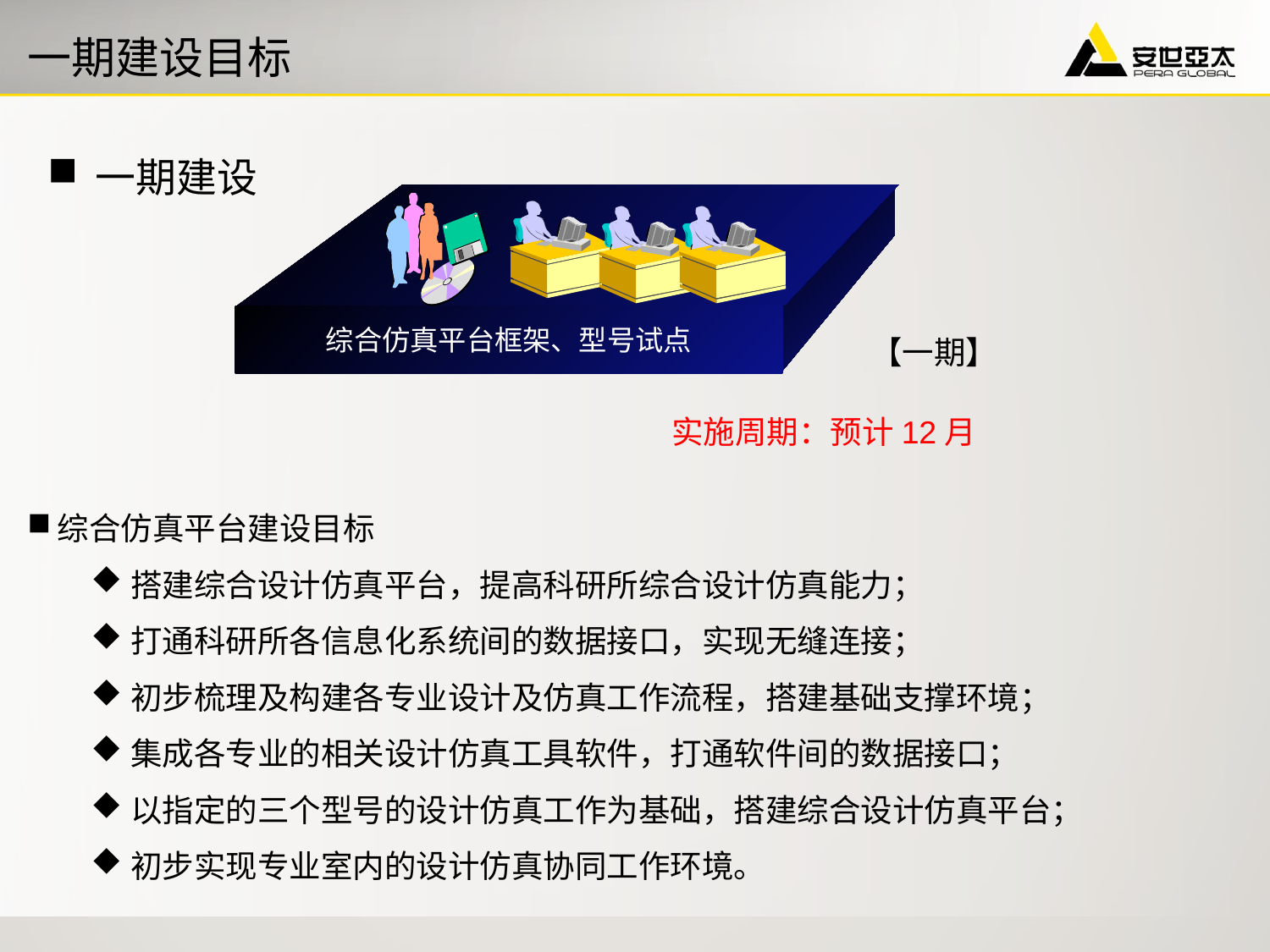

# 一期建设目标
一期建设

综合仿真平台框架、型号试点
【一期】
实施周期：预计12月
综合仿真平台建设目标
搭建综合设计仿真平台，提高科研所综合设计仿真能力；
打通科研所各信息化系统间的数据接口，实现无缝连接；
初步梳理及构建各专业设计及仿真工作流程，搭建基础支撑环境；
集成各专业的相关设计仿真工具软件，打通软件间的数据接口；
以指定的三个型号的设计仿真工作为基础，搭建综合设计仿真平台；
初步实现专业室内的设计仿真协同工作环境。